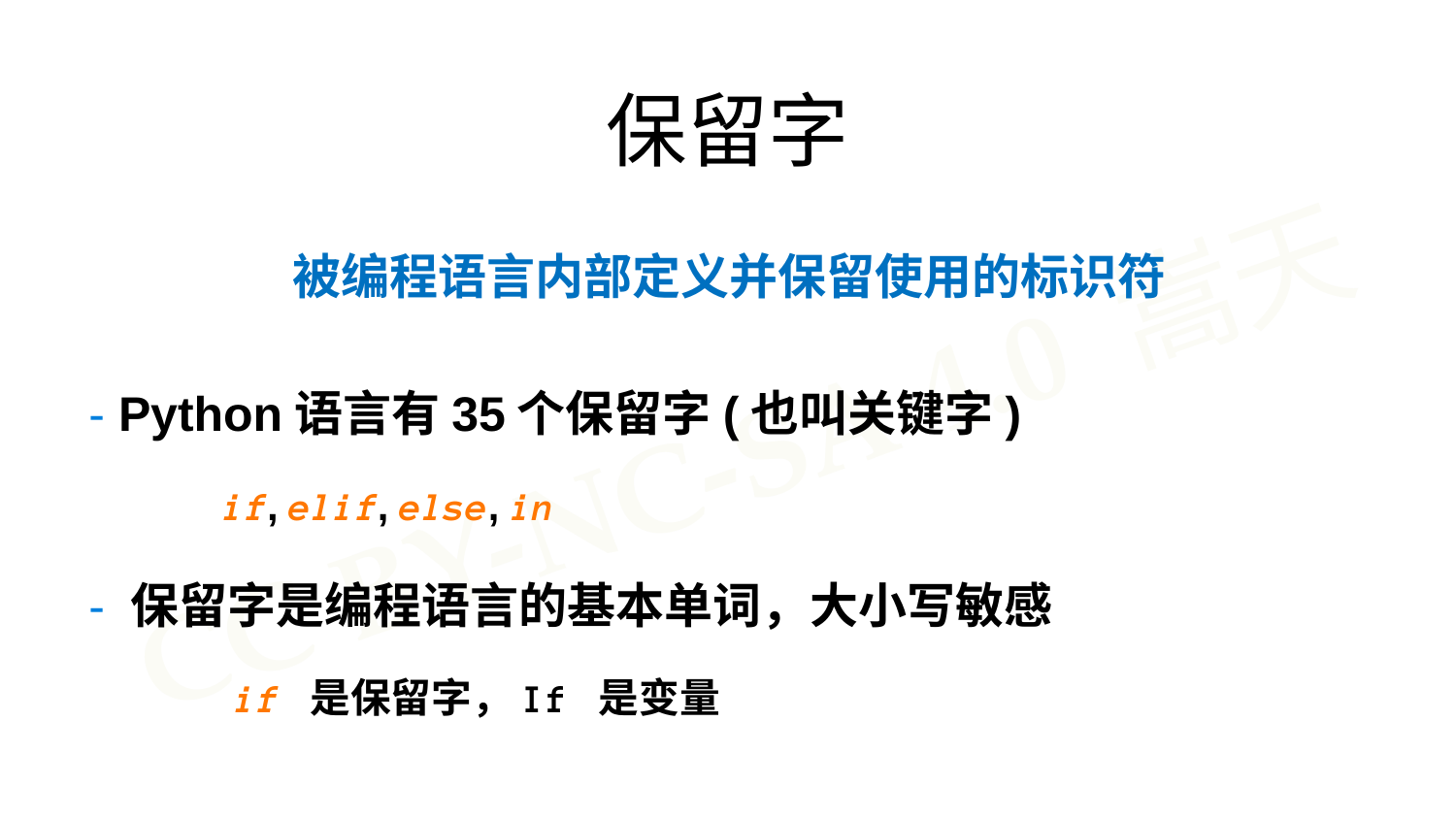

保留字
被编程语言内部定义并保留使用的标识符
- Python语言有35个保留字(也叫关键字)
            if, elif, else, in
- 保留字是编程语言的基本单词，大小写敏感
 	if 是保留字，If 是变量